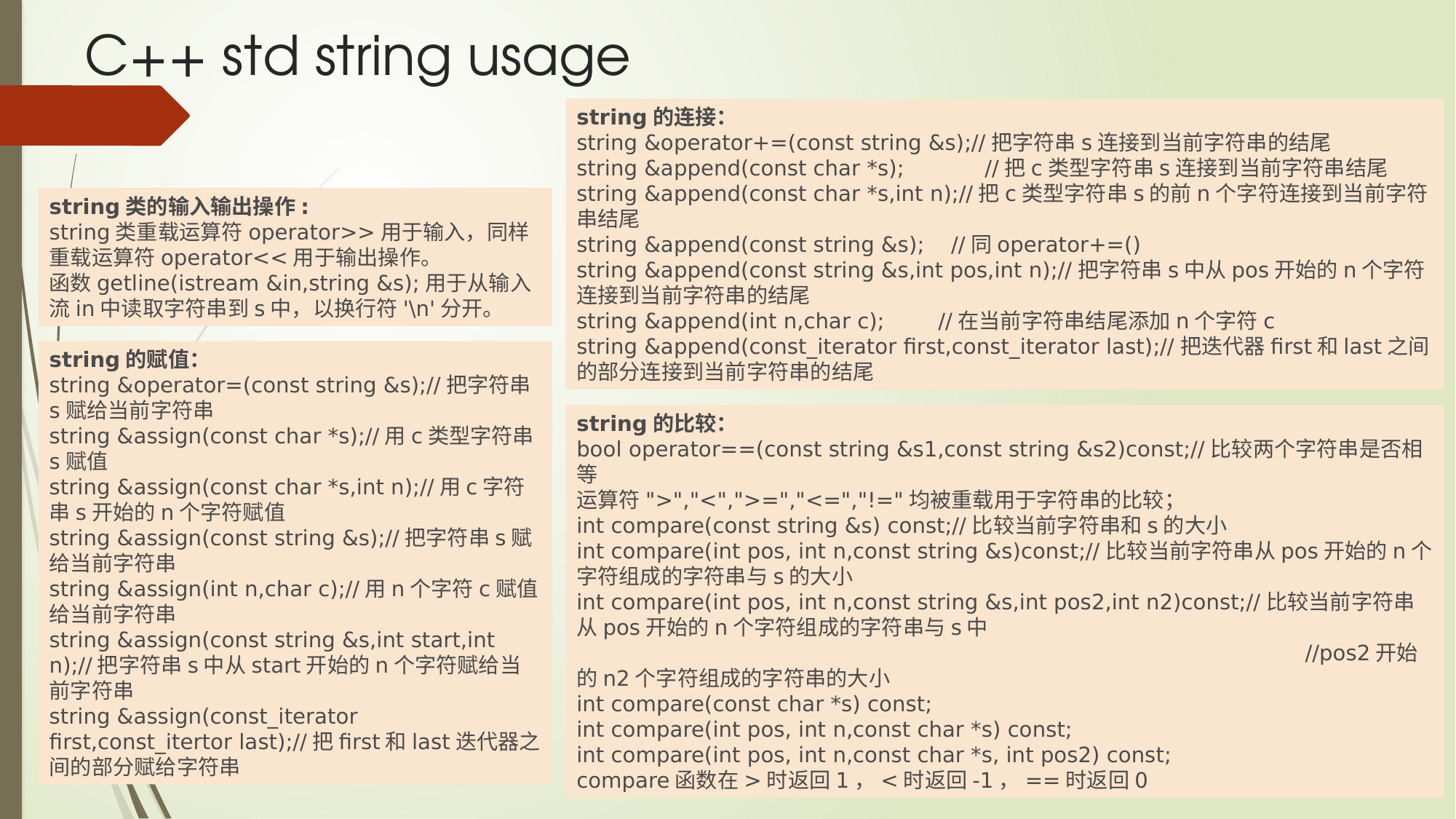

# C++ std string usage
string的连接：
string &operator+=(const string &s);//把字符串s连接到当前字符串的结尾 
string &append(const char *s);            //把c类型字符串s连接到当前字符串结尾
string &append(const char *s,int n);//把c类型字符串s的前n个字符连接到当前字符串结尾
string &append(const string &s);    //同operator+=()
string &append(const string &s,int pos,int n);//把字符串s中从pos开始的n个字符连接到当前字符串的结尾
string &append(int n,char c);        //在当前字符串结尾添加n个字符c
string &append(const_iterator first,const_iterator last);//把迭代器first和last之间的部分连接到当前字符串的结尾
string类的输入输出操作:
string类重载运算符operator>>用于输入，同样重载运算符operator<<用于输出操作。
函数getline(istream &in,string &s);用于从输入流in中读取字符串到s中，以换行符'\n'分开。
string的赋值：
string &operator=(const string &s);//把字符串s赋给当前字符串
string &assign(const char *s);//用c类型字符串s赋值
string &assign(const char *s,int n);//用c字符串s开始的n个字符赋值
string &assign(const string &s);//把字符串s赋给当前字符串
string &assign(int n,char c);//用n个字符c赋值给当前字符串
string &assign(const string &s,int start,int n);//把字符串s中从start开始的n个字符赋给当前字符串
string &assign(const_iterator first,const_itertor last);//把first和last迭代器之间的部分赋给字符串
string的比较：
bool operator==(const string &s1,const string &s2)const;//比较两个字符串是否相等
运算符">","<",">=","<=","!="均被重载用于字符串的比较；
int compare(const string &s) const;//比较当前字符串和s的大小
int compare(int pos, int n,const string &s)const;//比较当前字符串从pos开始的n个字符组成的字符串与s的大小
int compare(int pos, int n,const string &s,int pos2,int n2)const;//比较当前字符串从pos开始的n个字符组成的字符串与s中
　　　　　　　　　　　　　　　　　　　　　　　　　　　　　　　　　　//pos2开始的n2个字符组成的字符串的大小
int compare(const char *s) const;
int compare(int pos, int n,const char *s) const;
int compare(int pos, int n,const char *s, int pos2) const;
compare函数在>时返回1，<时返回-1，==时返回0